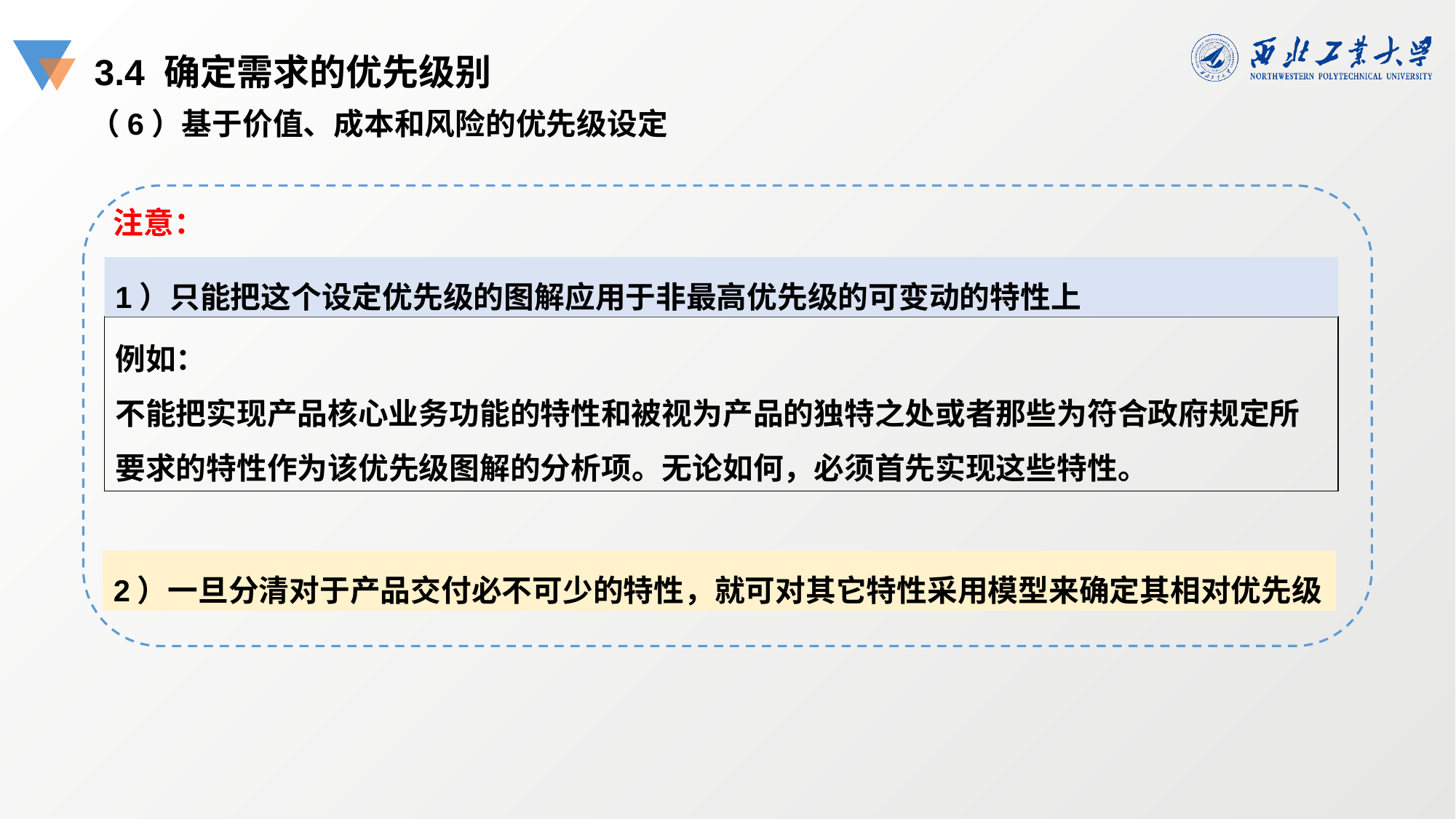

3.4 确定需求的优先级别
（6）基于价值、成本和风险的优先级设定

注意：
1）只能把这个设定优先级的图解应用于非最高优先级的可变动的特性上
例如：
不能把实现产品核心业务功能的特性和被视为产品的独特之处或者那些为符合政府规定所要求的特性作为该优先级图解的分析项。无论如何，必须首先实现这些特性。
2）一旦分清对于产品交付必不可少的特性，就可对其它特性采用模型来确定其相对优先级
62